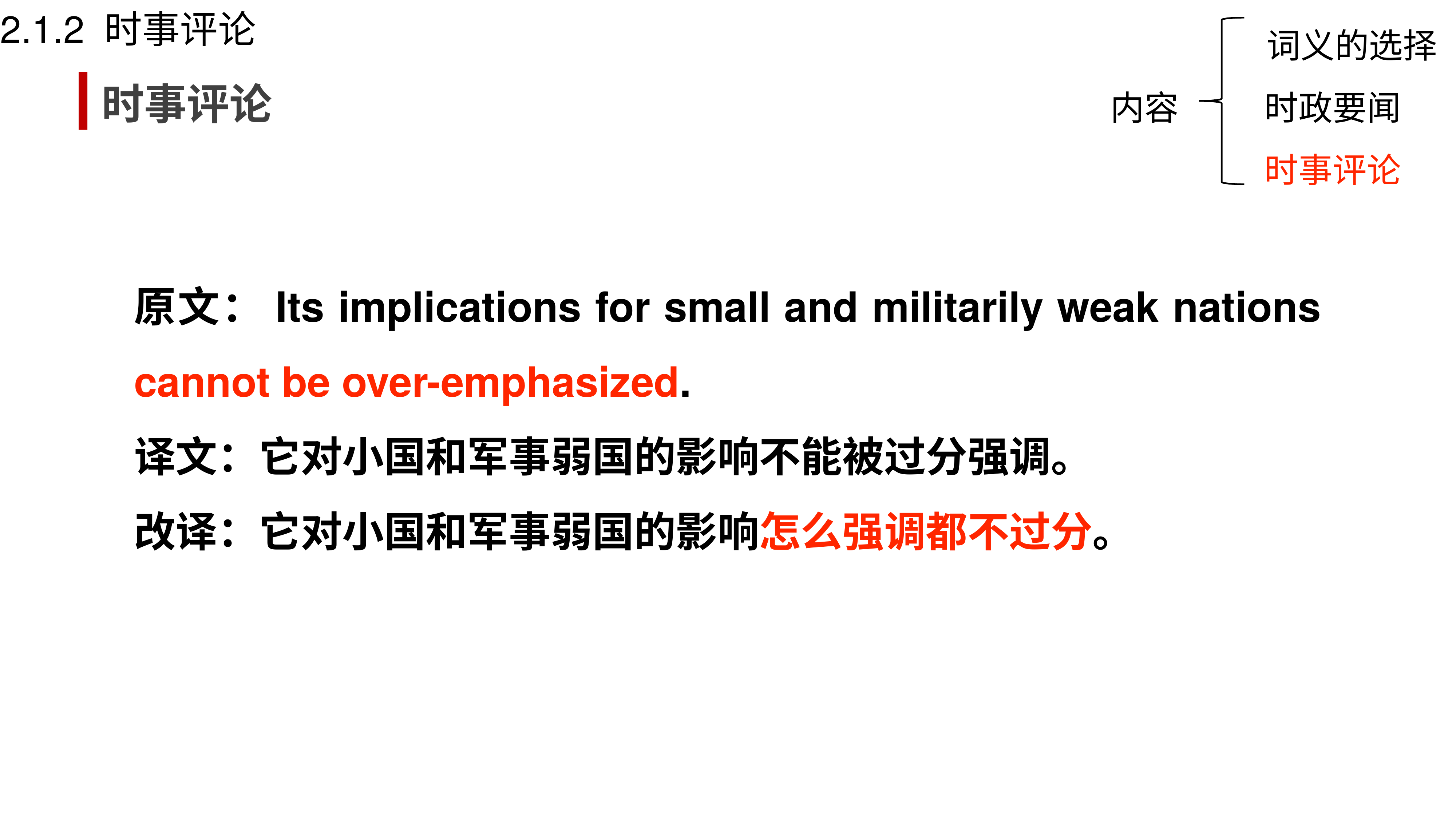

2.1.2 时事评论

词义的选择
时事评论

内容
时政要闻
时事评论
原文：Its implications for small and militarily weak nations cannot be over-emphasized.
译文：它对小国和军事弱国的影响不能被过分强调。
改译：它对小国和军事弱国的影响怎么强调都不过分。